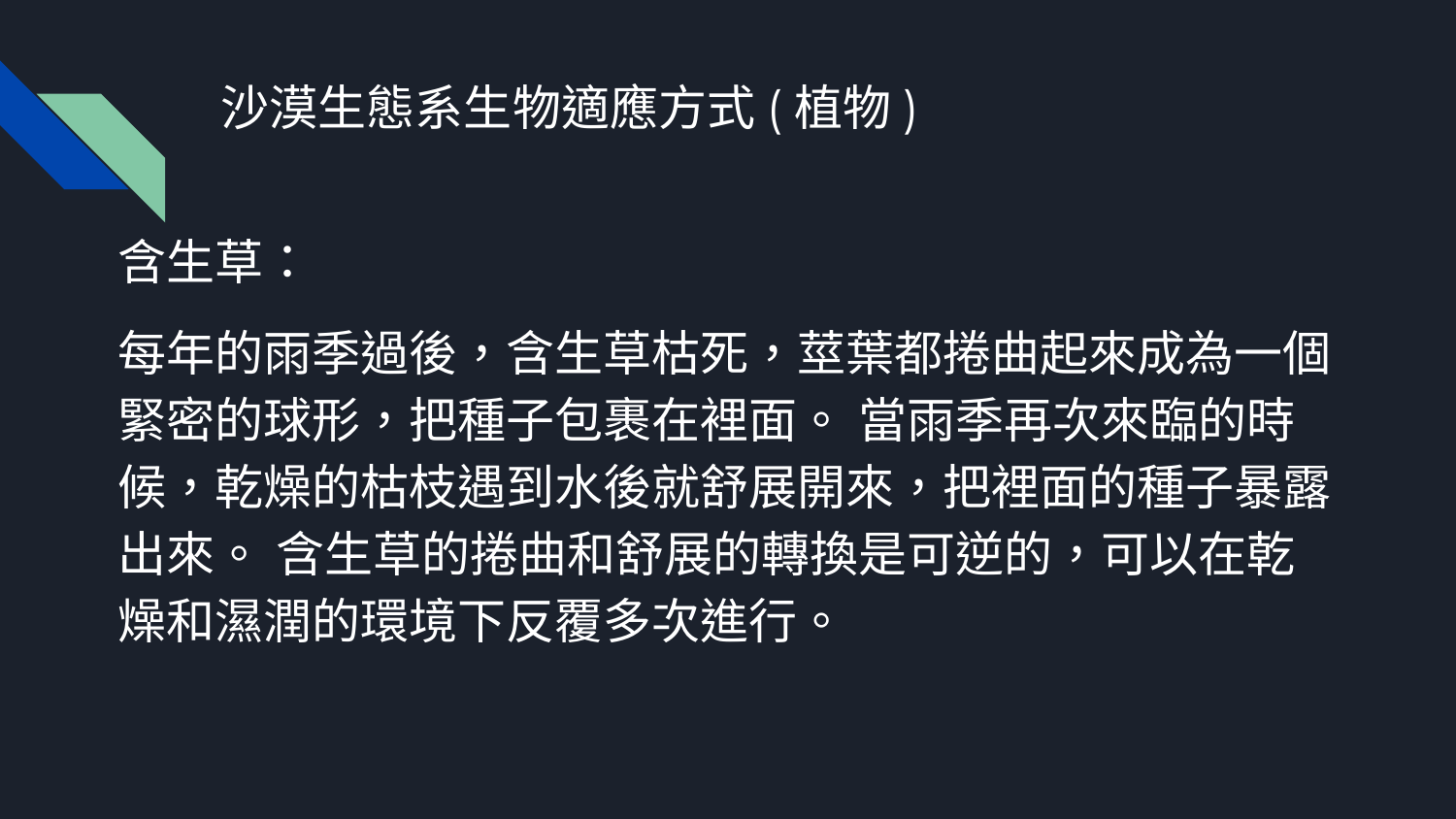

# 沙漠生態系生物適應方式(植物)
含生草：
每年的雨季過後，含生草枯死，莖葉都捲曲起來成為一個緊密的球形，把種子包裹在裡面。 當雨季再次來臨的時候，乾燥的枯枝遇到水後就舒展開來，把裡面的種子暴露出來。 含生草的捲曲和舒展的轉換是可逆的，可以在乾燥和濕潤的環境下反覆多次進行。